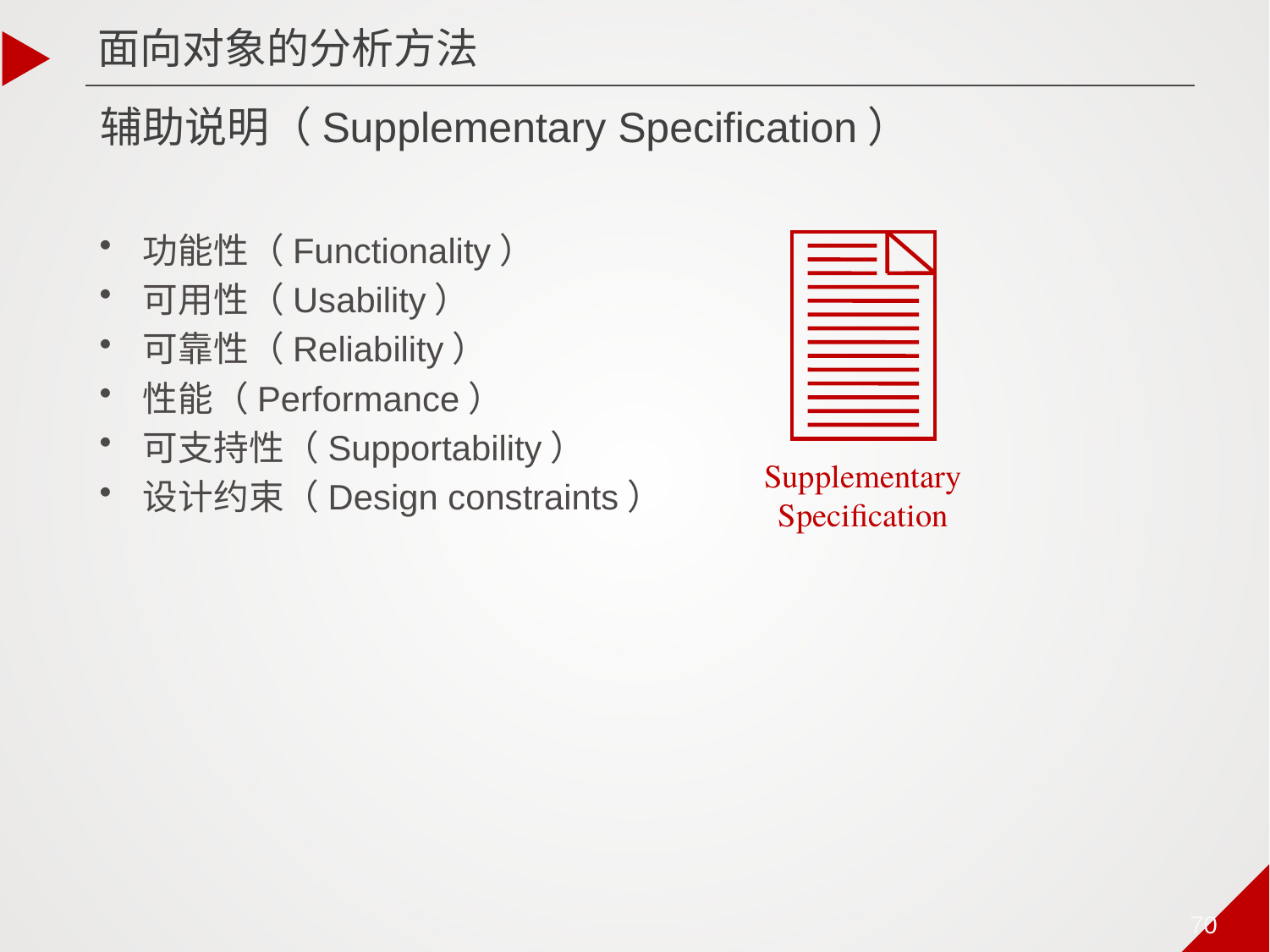

面向对象的分析方法

# 辅助说明（Supplementary Specification）
功能性（Functionality）
可用性（Usability）
可靠性（Reliability）
性能（Performance）
可支持性（Supportability）
设计约束（Design constraints）

Supplementary
Specification